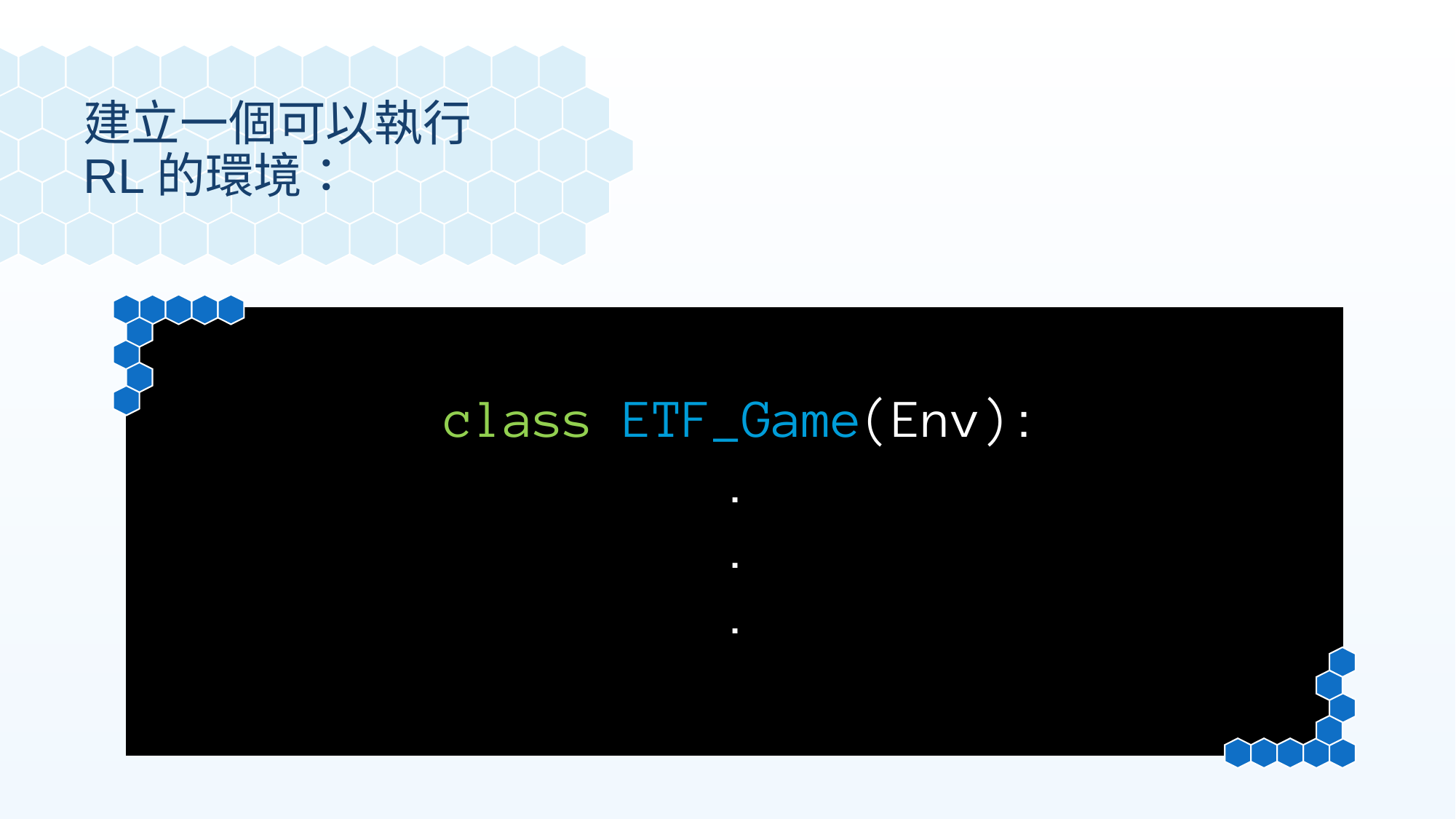

建立一個可以執行
RL的環境：

class ETF_Game(Env):
		  .
		  .
		  .